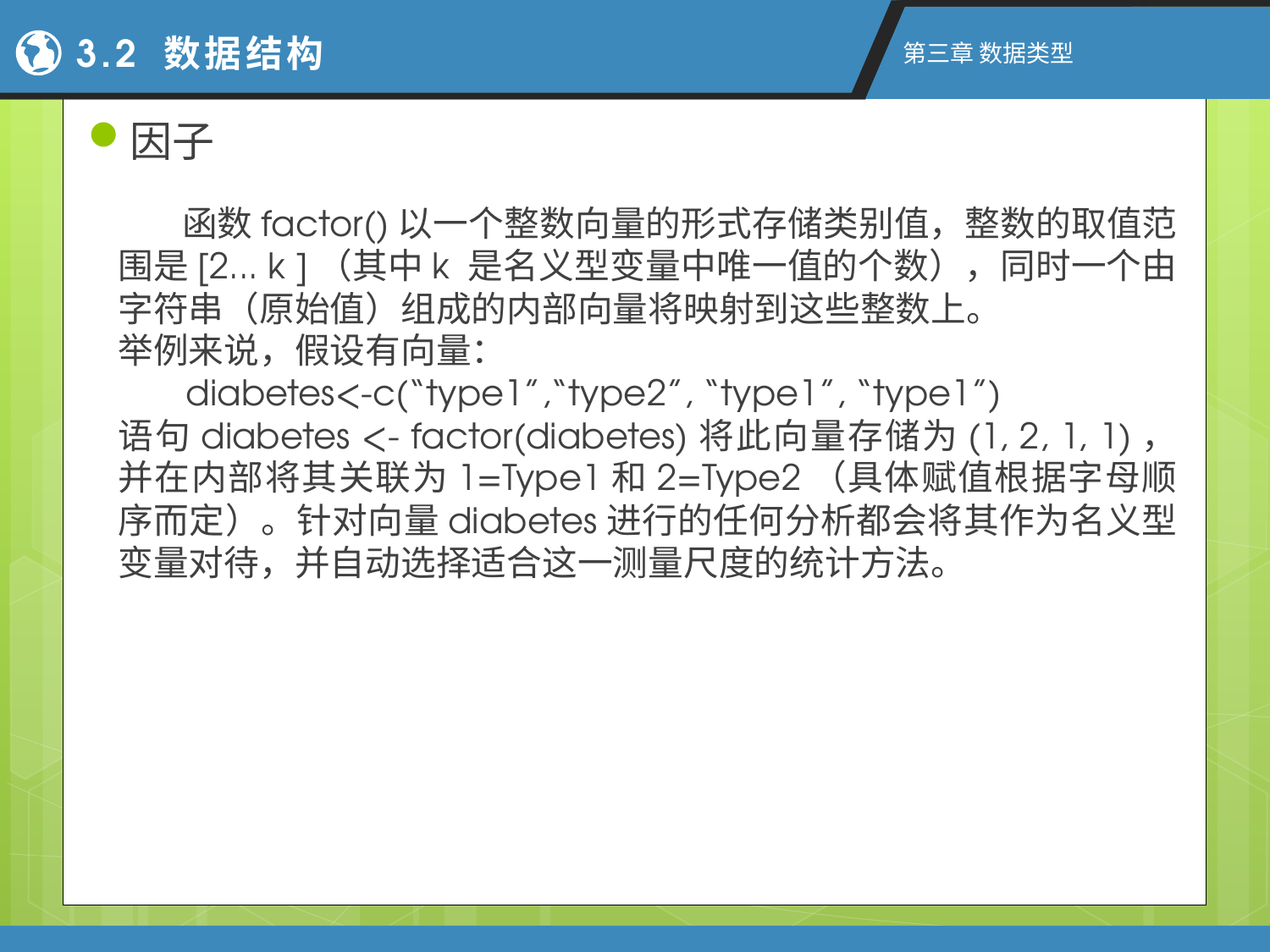

2.1新手上路
3.2 数据结构

第二章 R语言入门
第三章 数据类型
因子
       函数factor()以一个整数向量的形式存储类别值，整数的取值范围是[2... k ]（其中k 是名义型变量中唯一值的个数），同时一个由字符串（原始值）组成的内部向量将映射到这些整数上。
举例来说，假设有向量：
       diabetes<-c(“type1”,“type2”, “type1”, “type1”)
语句diabetes <- factor(diabetes)将此向量存储为(1, 2, 1, 1)，并在内部将其关联为1=Type1和2=Type2（具体赋值根据字母顺序而定）。针对向量diabetes进行的任何分析都会将其作为名义型变量对待，并自动选择适合这一测量尺度的统计方法。